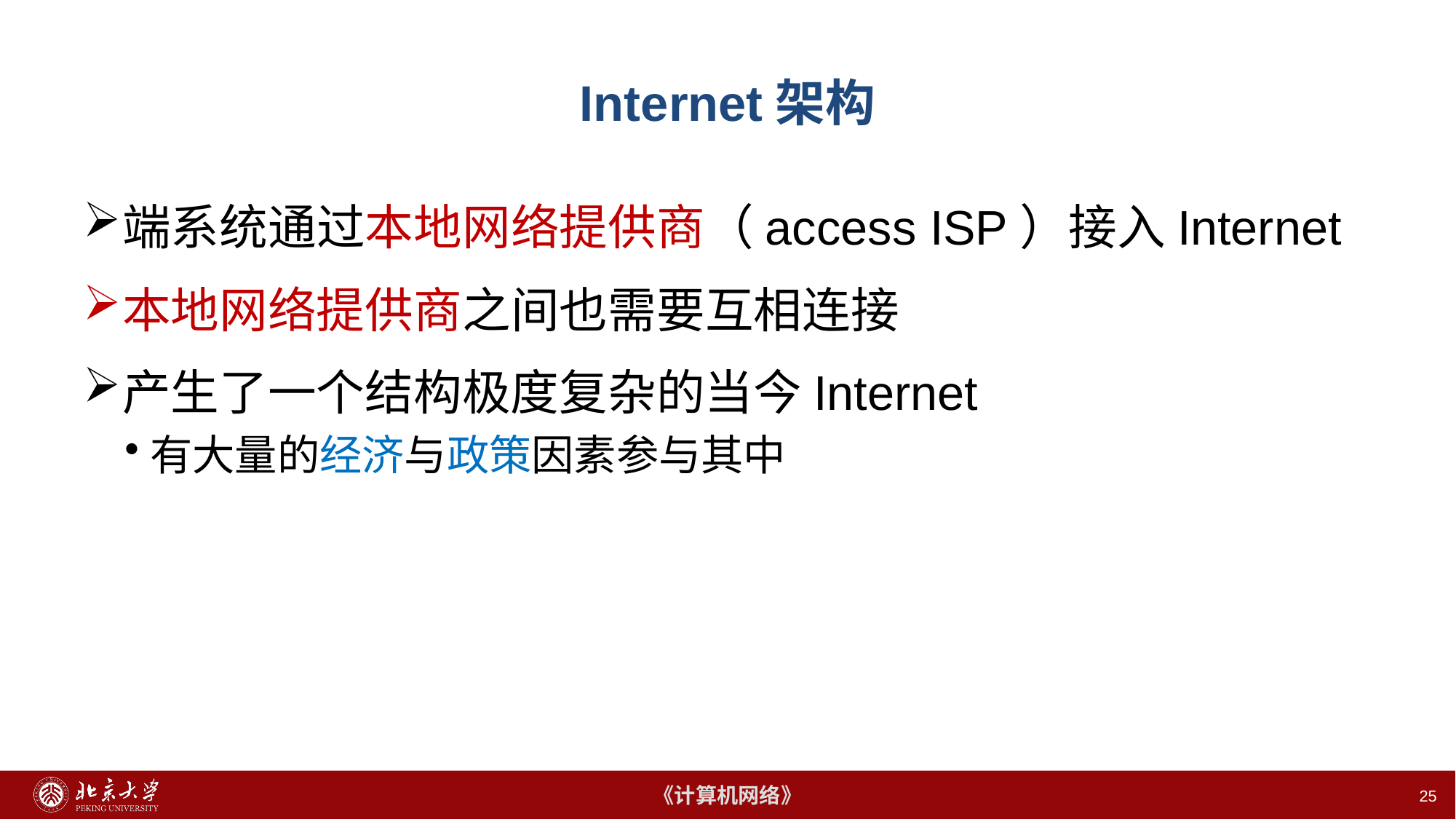

# Internet架构
端系统通过本地网络提供商（access ISP）接入Internet
本地网络提供商之间也需要互相连接
产生了一个结构极度复杂的当今Internet
有大量的经济与政策因素参与其中
25